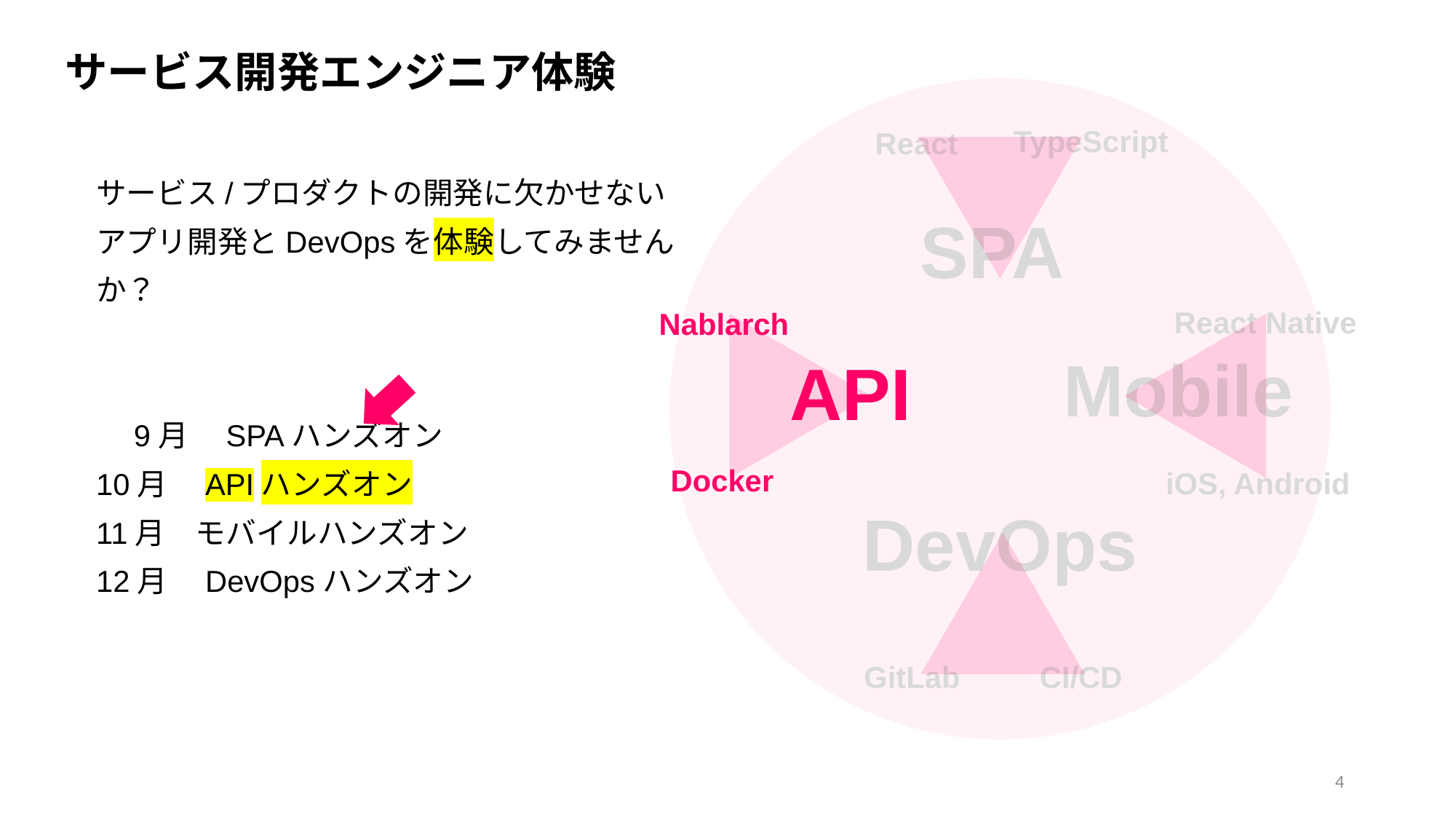

サービス開発エンジニア体験

TypeScript
React

サービス/プロダクトの開発に欠かせない
アプリ開発とDevOpsを体験してみませんか？

　9月　SPAハンズオン
10月　APIハンズオン
11月　モバイルハンズオン
12月　DevOpsハンズオン
SPA
React Native
Nablarch

Mobile

API
Docker
iOS, Android
DevOps

GitLab
CI/CD
4